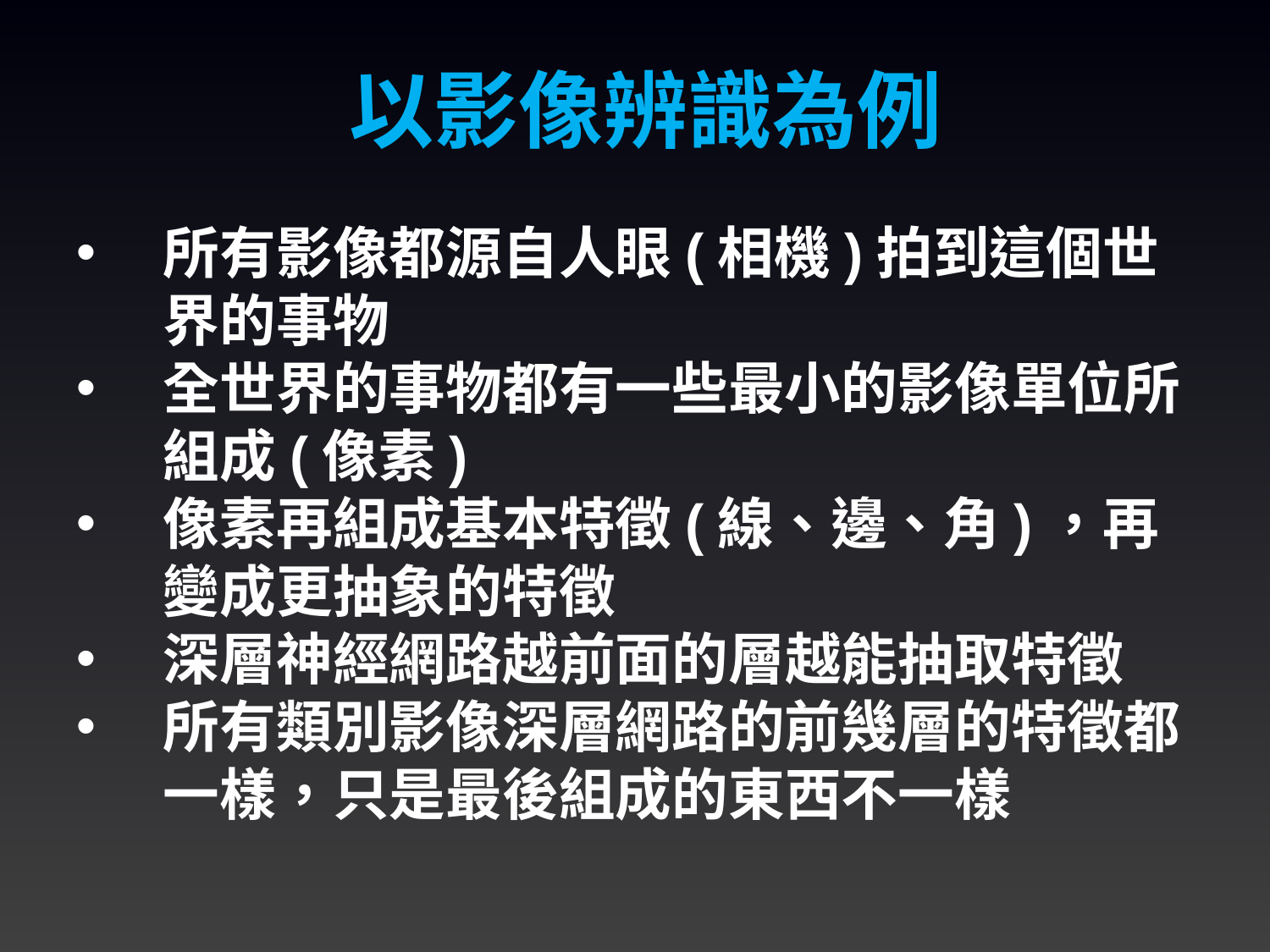

以影像辨識為例
所有影像都源自人眼(相機)拍到這個世界的事物
全世界的事物都有一些最小的影像單位所組成(像素)
像素再組成基本特徵(線、邊、角)，再變成更抽象的特徵
深層神經網路越前面的層越能抽取特徵
所有類別影像深層網路的前幾層的特徵都一樣，只是最後組成的東西不一樣